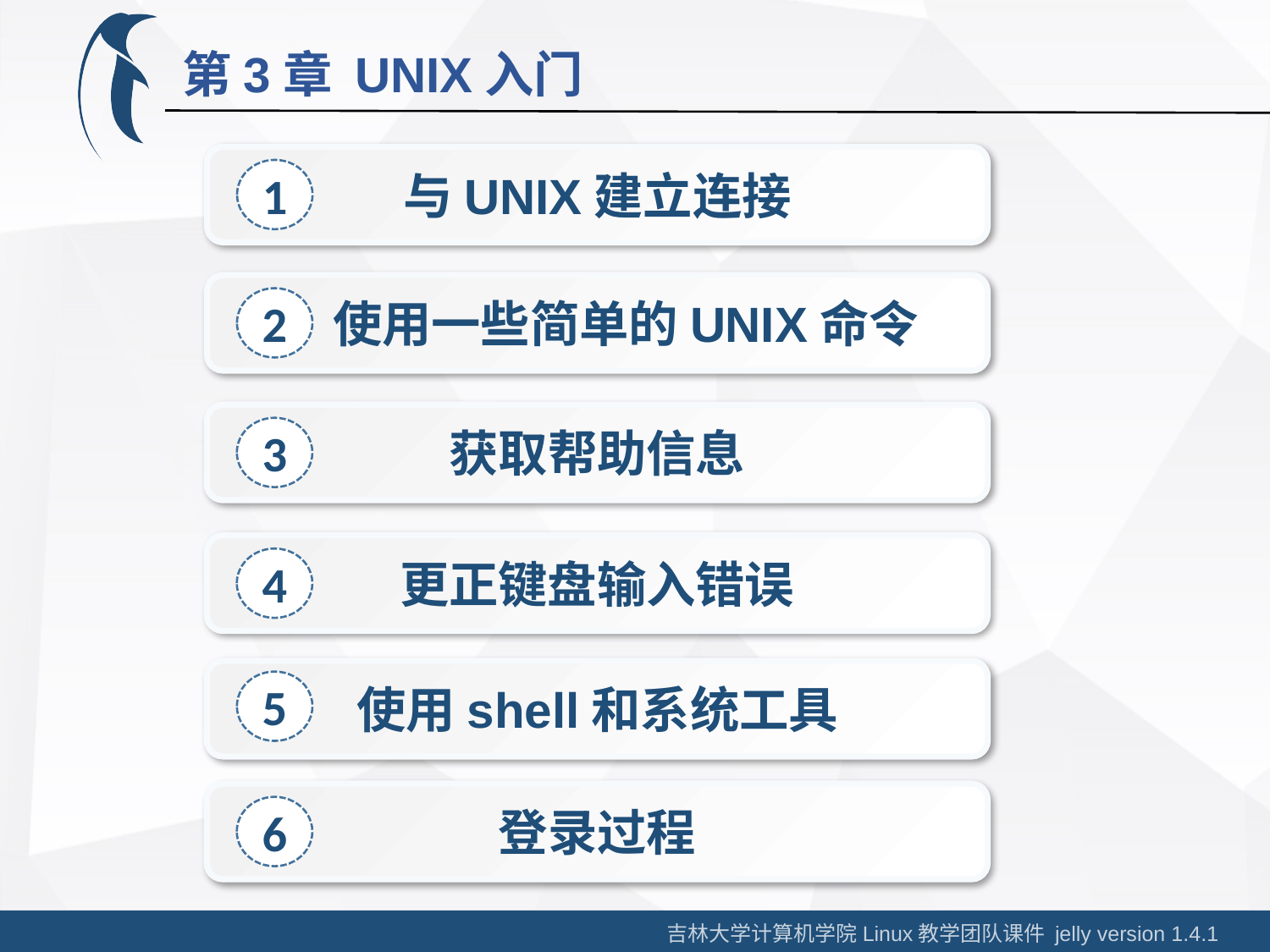

第3章 UNIX入门
与UNIX建立连接
1
    使用一些简单的UNIX命令
2
获取帮助信息
3
更正键盘输入错误
4
使用shell和系统工具
5
登录过程
6